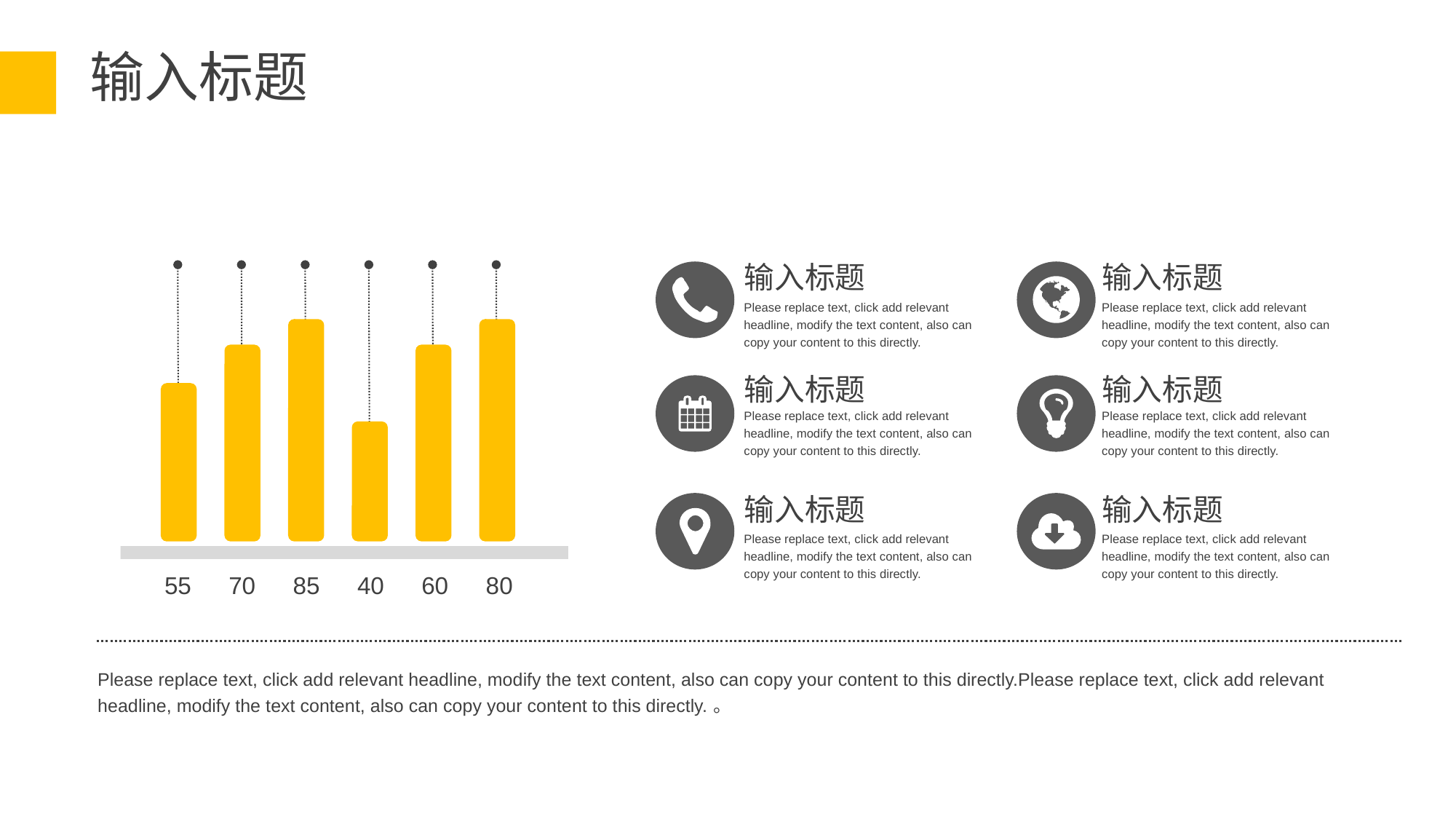

输入标题

输入标题
Please replace text, click add relevant headline, modify the text content, also can copy your content to this directly.
输入标题
Please replace text, click add relevant headline, modify the text content, also can copy your content to this directly.

输入标题
Please replace text, click add relevant headline, modify the text content, also can copy your content to this directly.
输入标题
Please replace text, click add relevant headline, modify the text content, also can copy your content to this directly.

输入标题
Please replace text, click add relevant headline, modify the text content, also can copy your content to this directly.
输入标题
Please replace text, click add relevant headline, modify the text content, also can copy your content to this directly.

55
70
85
40
60
80
Please replace text, click add relevant headline, modify the text content, also can copy your content to this directly.Please replace text, click add relevant headline, modify the text content, also can copy your content to this directly.。